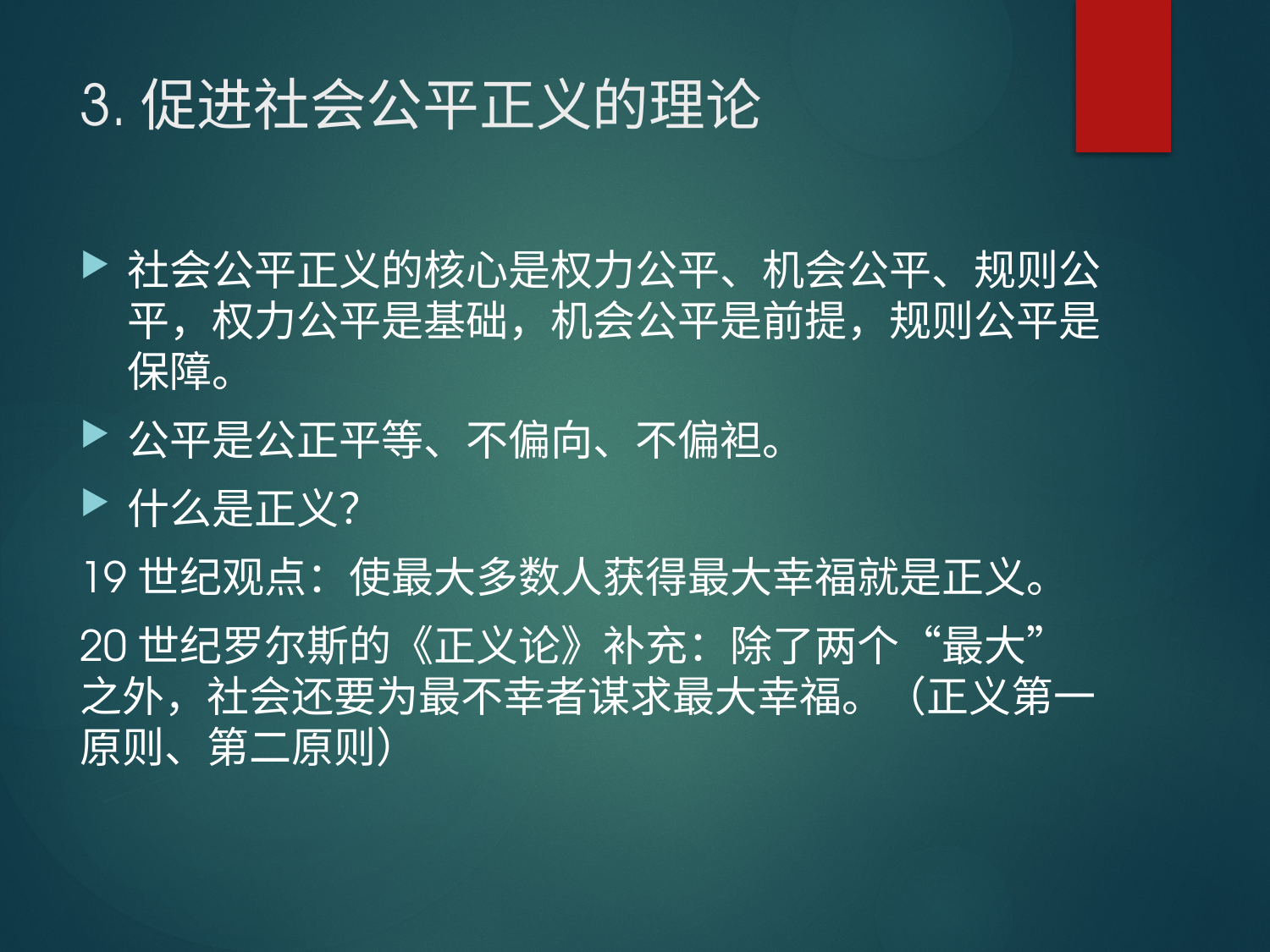

# 3.促进社会公平正义的理论
社会公平正义的核心是权力公平、机会公平、规则公平，权力公平是基础，机会公平是前提，规则公平是保障。
公平是公正平等、不偏向、不偏袒。
什么是正义？
19世纪观点：使最大多数人获得最大幸福就是正义。
20世纪罗尔斯的《正义论》补充：除了两个“最大”之外，社会还要为最不幸者谋求最大幸福。（正义第一原则、第二原则）